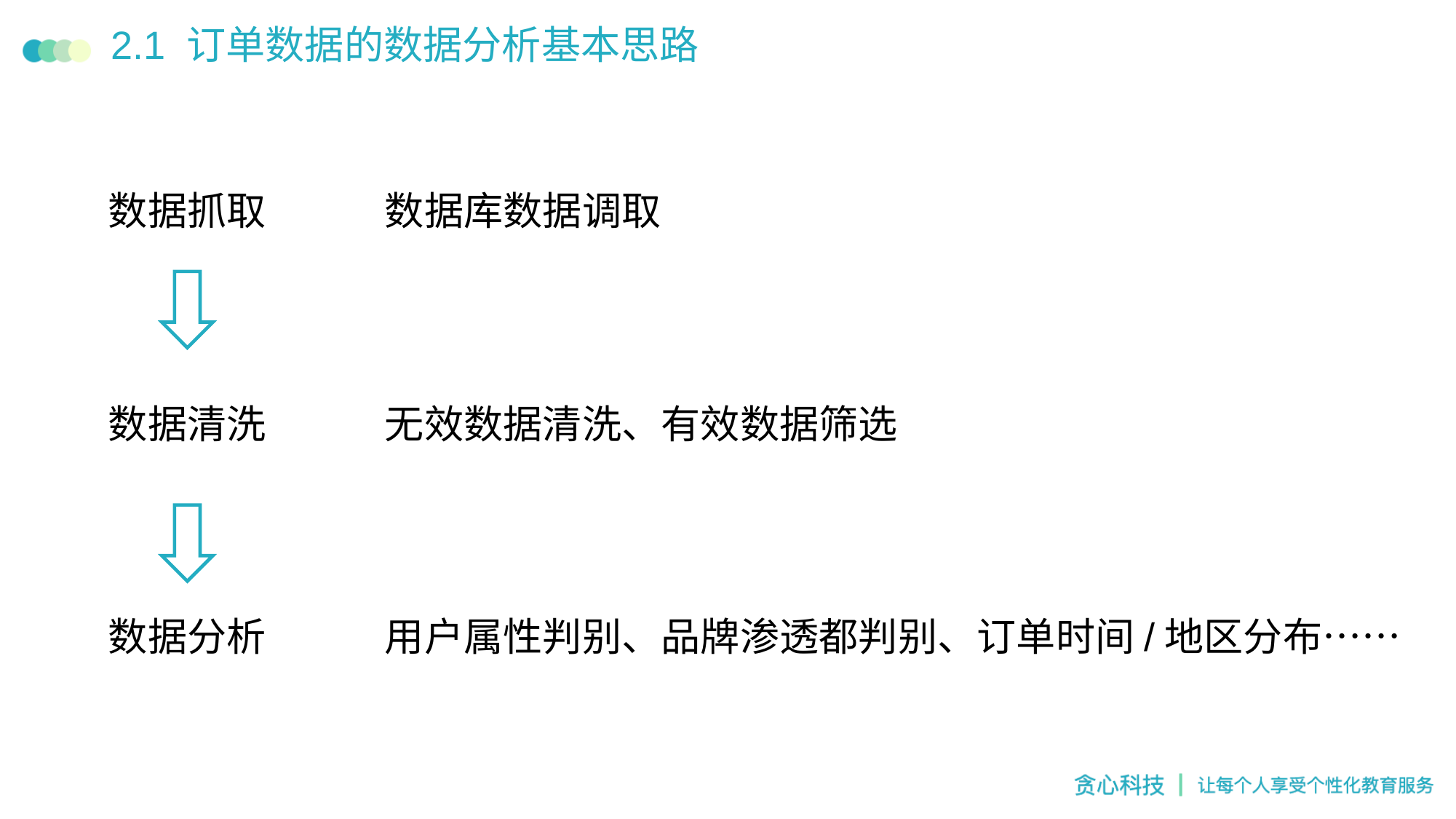

# 2.1 订单数据的数据分析基本思路
数据抓取

数据清洗

数据分析
数据库数据调取

无效数据清洗、有效数据筛选

用户属性判别、品牌渗透都判别、订单时间/地区分布……